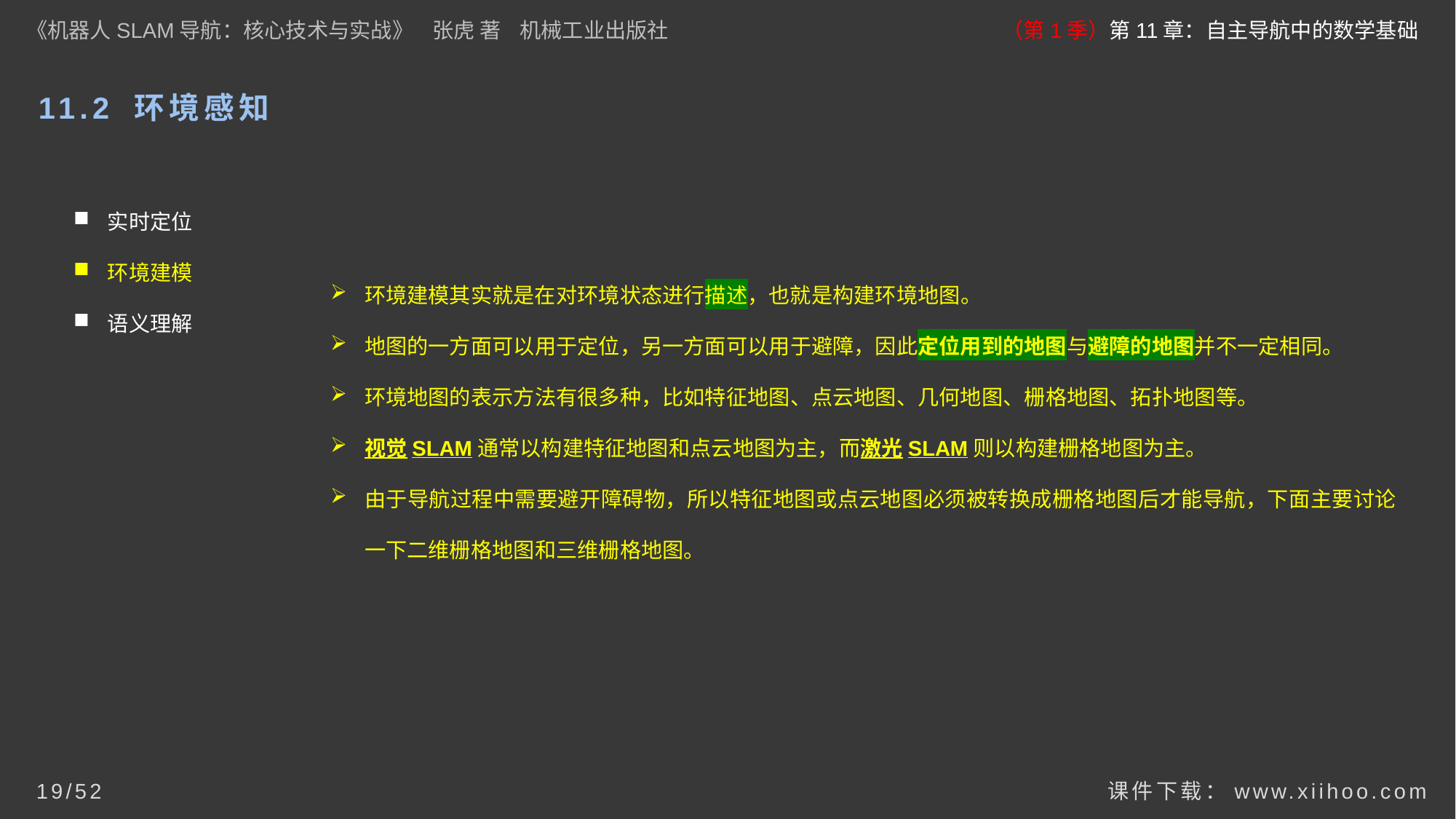

《机器人SLAM导航：核心技术与实战》    张虎 著    机械工业出版社
（第1季）第11章：自主导航中的数学基础
# 11.2 环境感知
实时定位
环境建模
语义理解
环境建模其实就是在对环境状态进行描述，也就是构建环境地图。
地图的一方面可以用于定位，另一方面可以用于避障，因此定位用到的地图与避障的地图并不一定相同。
环境地图的表示方法有很多种，比如特征地图、点云地图、几何地图、栅格地图、拓扑地图等。
视觉SLAM通常以构建特征地图和点云地图为主，而激光SLAM则以构建栅格地图为主。
由于导航过程中需要避开障碍物，所以特征地图或点云地图必须被转换成栅格地图后才能导航，下面主要讨论一下二维栅格地图和三维栅格地图。
课件下载：www.xiihoo.com
19/52